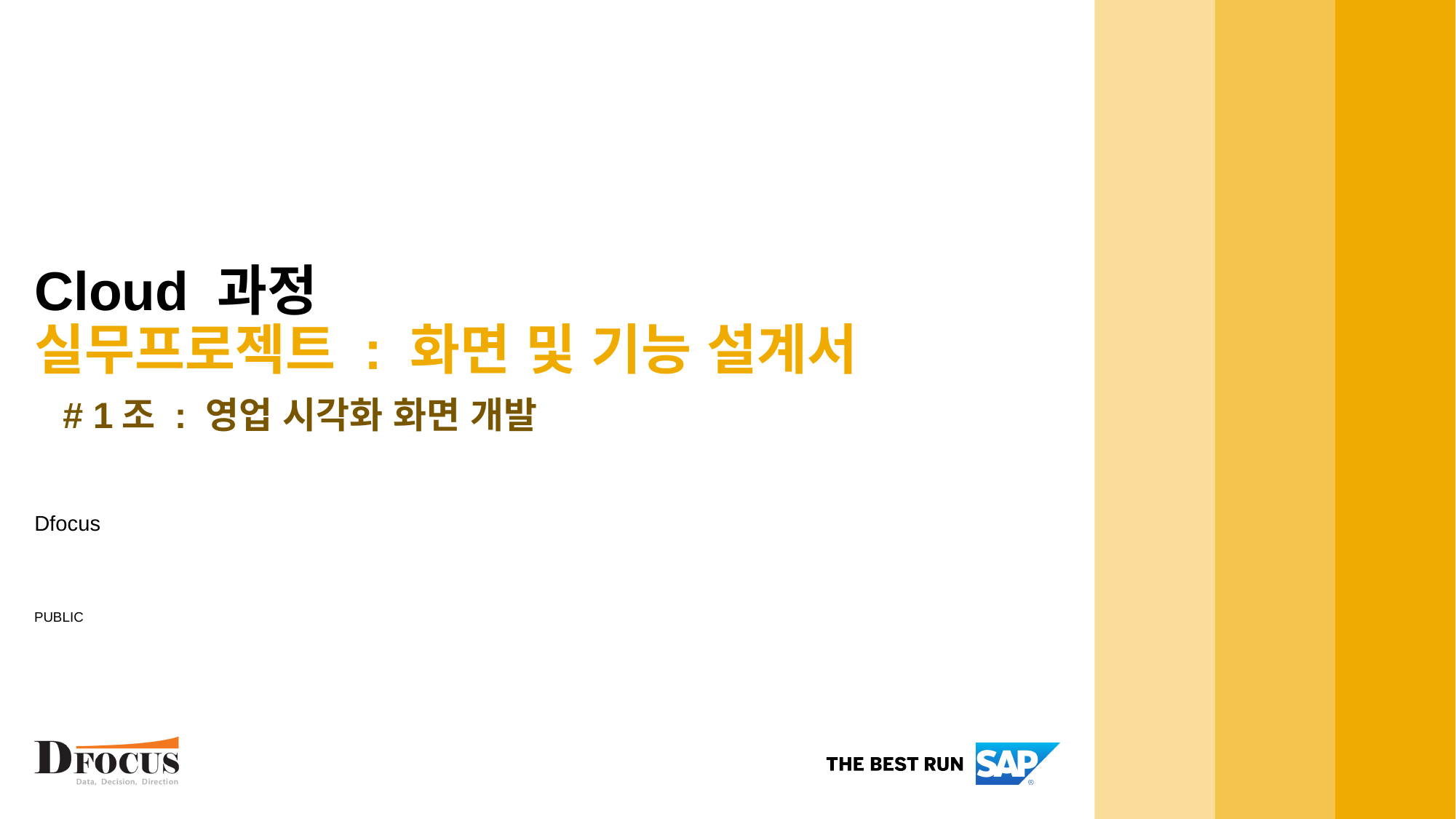

# Cloud 과정 실무프로젝트 : 화면 및 기능 설계서 # 1조 : 영업 시각화 화면 개발
Dfocus